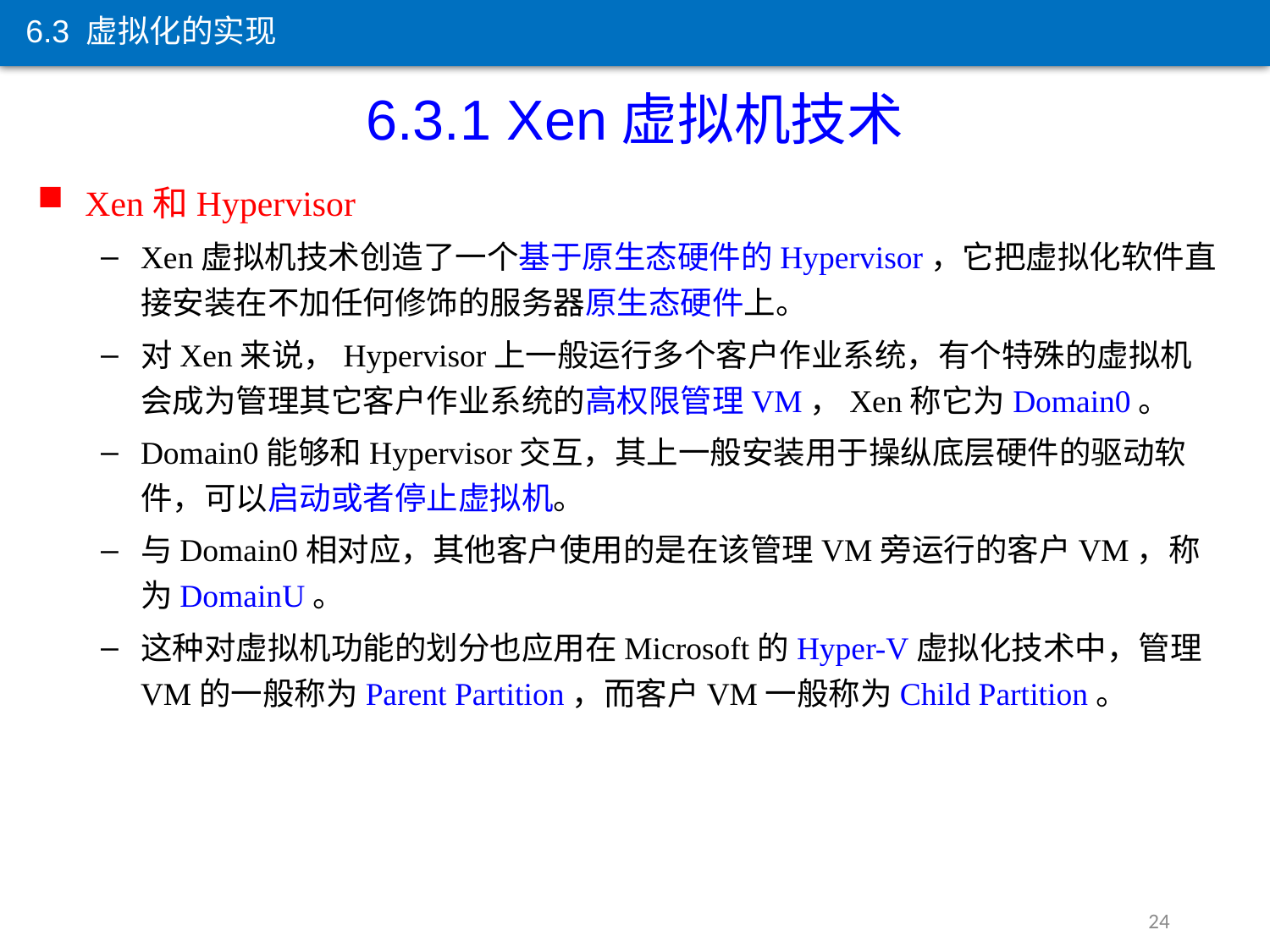

6.3 虚拟化的实现
6.3.1 Xen虚拟机技术
Xen和Hypervisor
Xen虚拟机技术创造了一个基于原生态硬件的Hypervisor，它把虚拟化软件直接安装在不加任何修饰的服务器原生态硬件上。
对Xen来说，Hypervisor上一般运行多个客户作业系统，有个特殊的虚拟机会成为管理其它客户作业系统的高权限管理VM，Xen称它为Domain0。
Domain0能够和Hypervisor交互，其上一般安装用于操纵底层硬件的驱动软件，可以启动或者停止虚拟机。
与Domain0相对应，其他客户使用的是在该管理VM旁运行的客户VM，称为DomainU。
这种对虚拟机功能的划分也应用在Microsoft的Hyper-V虚拟化技术中，管理VM的一般称为Parent Partition，而客户VM一般称为Child Partition。
24